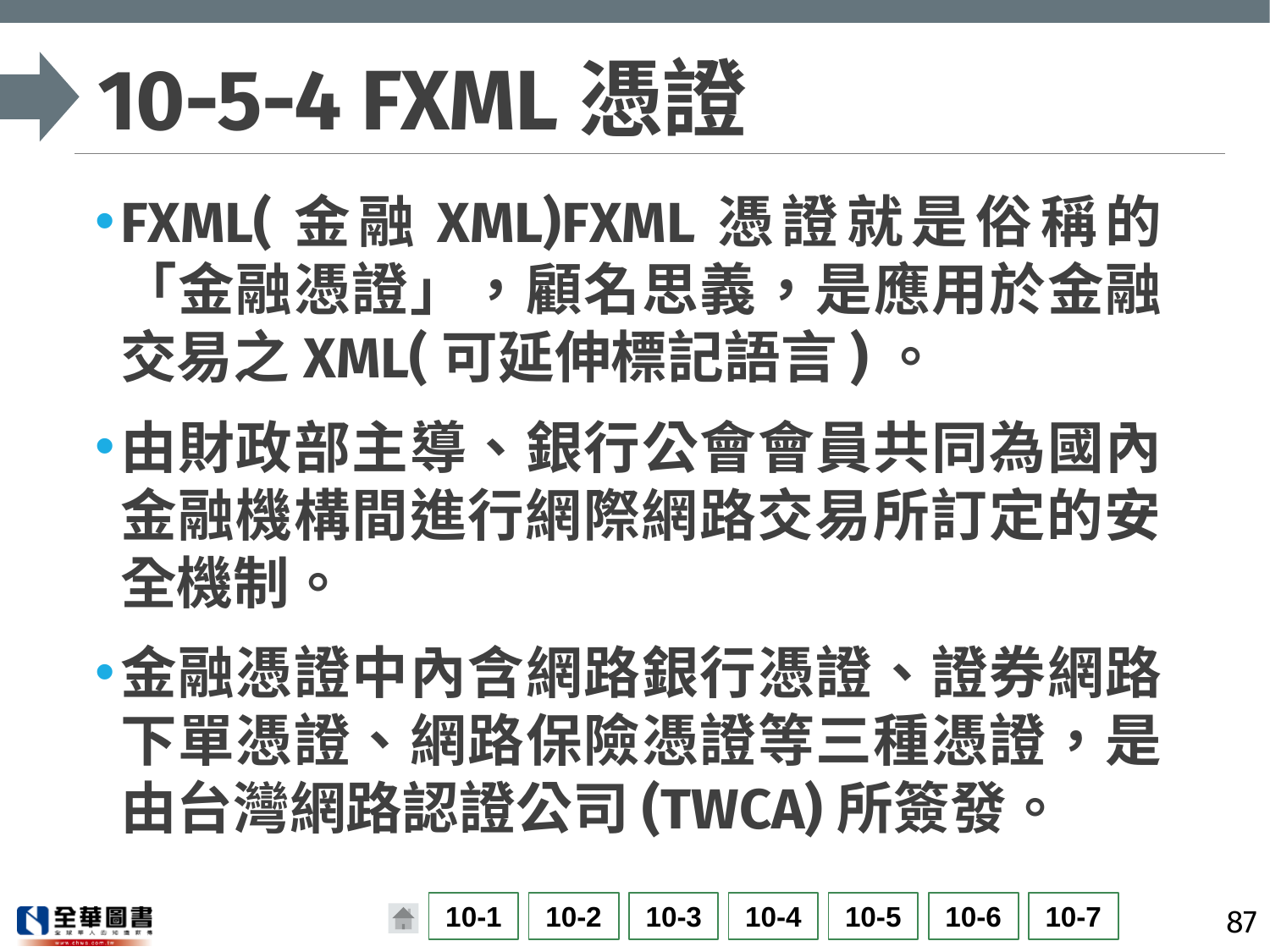

# 10-5-4 FXML憑證
FXML(金融XML)FXML憑證就是俗稱的「金融憑證」，顧名思義，是應用於金融交易之XML(可延伸標記語言)。
由財政部主導、銀行公會會員共同為國內金融機構間進行網際網路交易所訂定的安全機制。
金融憑證中內含網路銀行憑證、證券網路下單憑證、網路保險憑證等三種憑證，是由台灣網路認證公司(TWCA)所簽發。
87